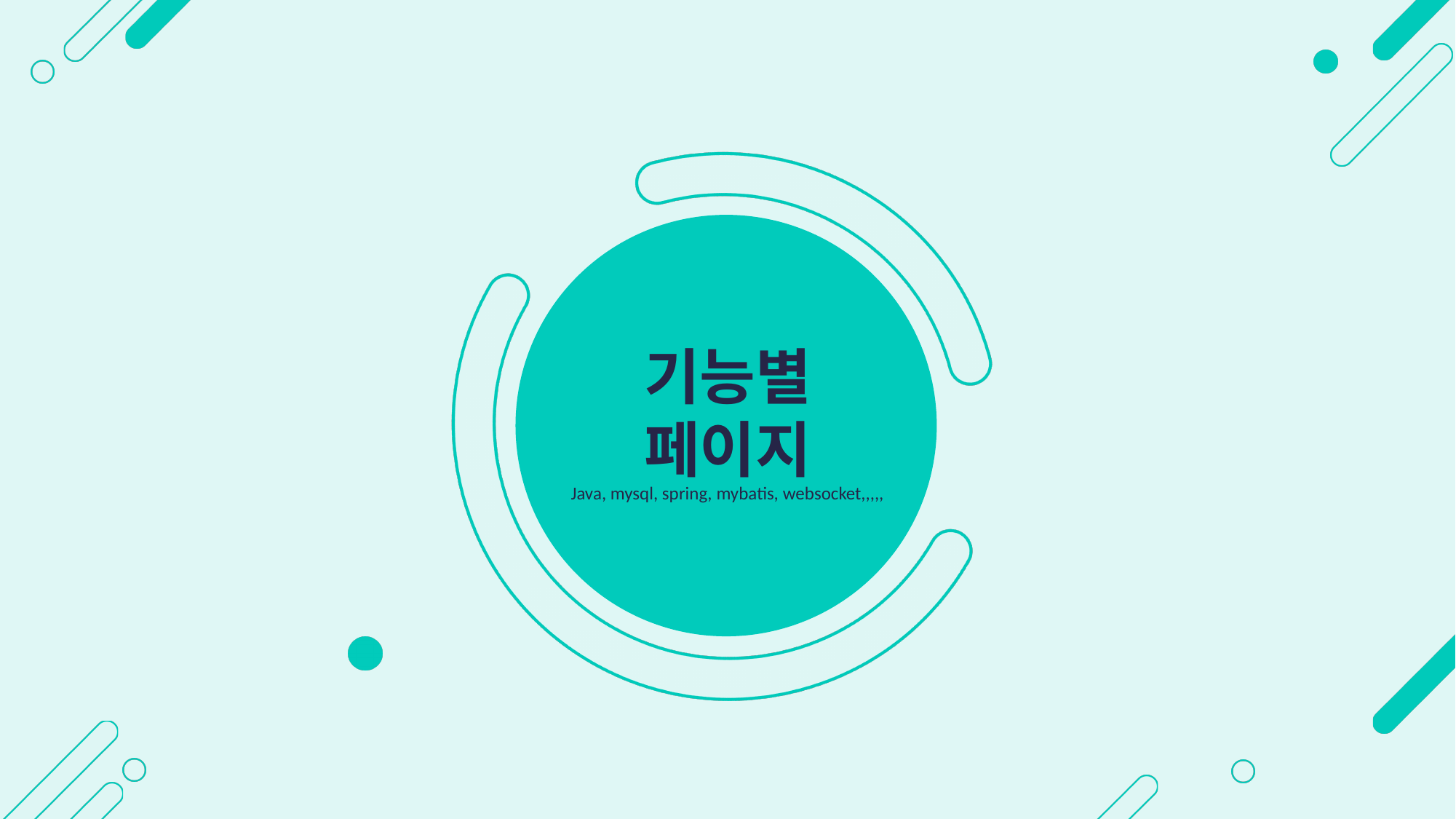

기능별
페이지
Java, mysql, spring, mybatis, websocket,,,,,